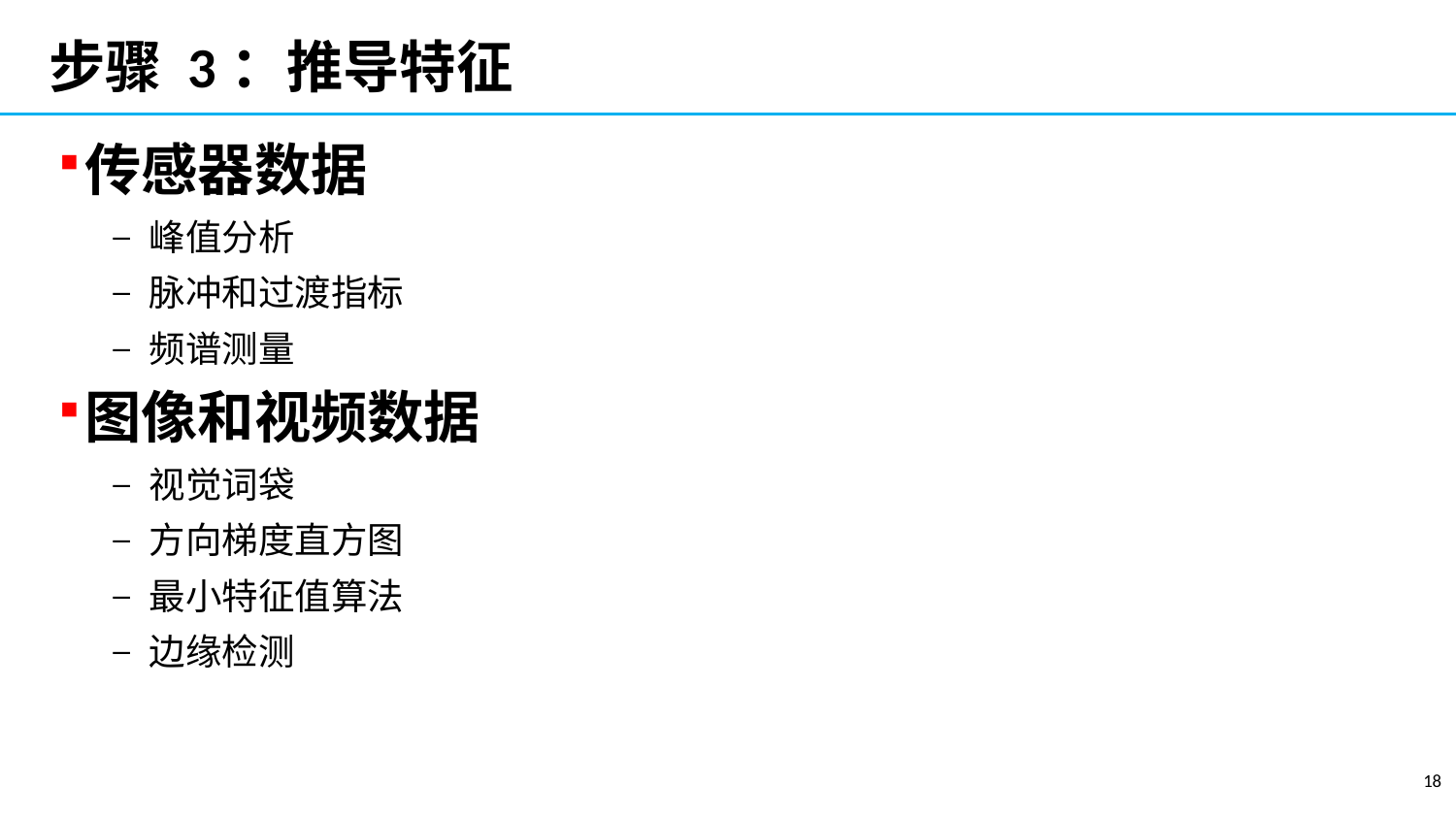

# 步骤 3：推导特征

传感器数据
峰值分析
脉冲和过渡指标
频谱测量
图像和视频数据
视觉词袋
方向梯度直方图
最小特征值算法
边缘检测
18